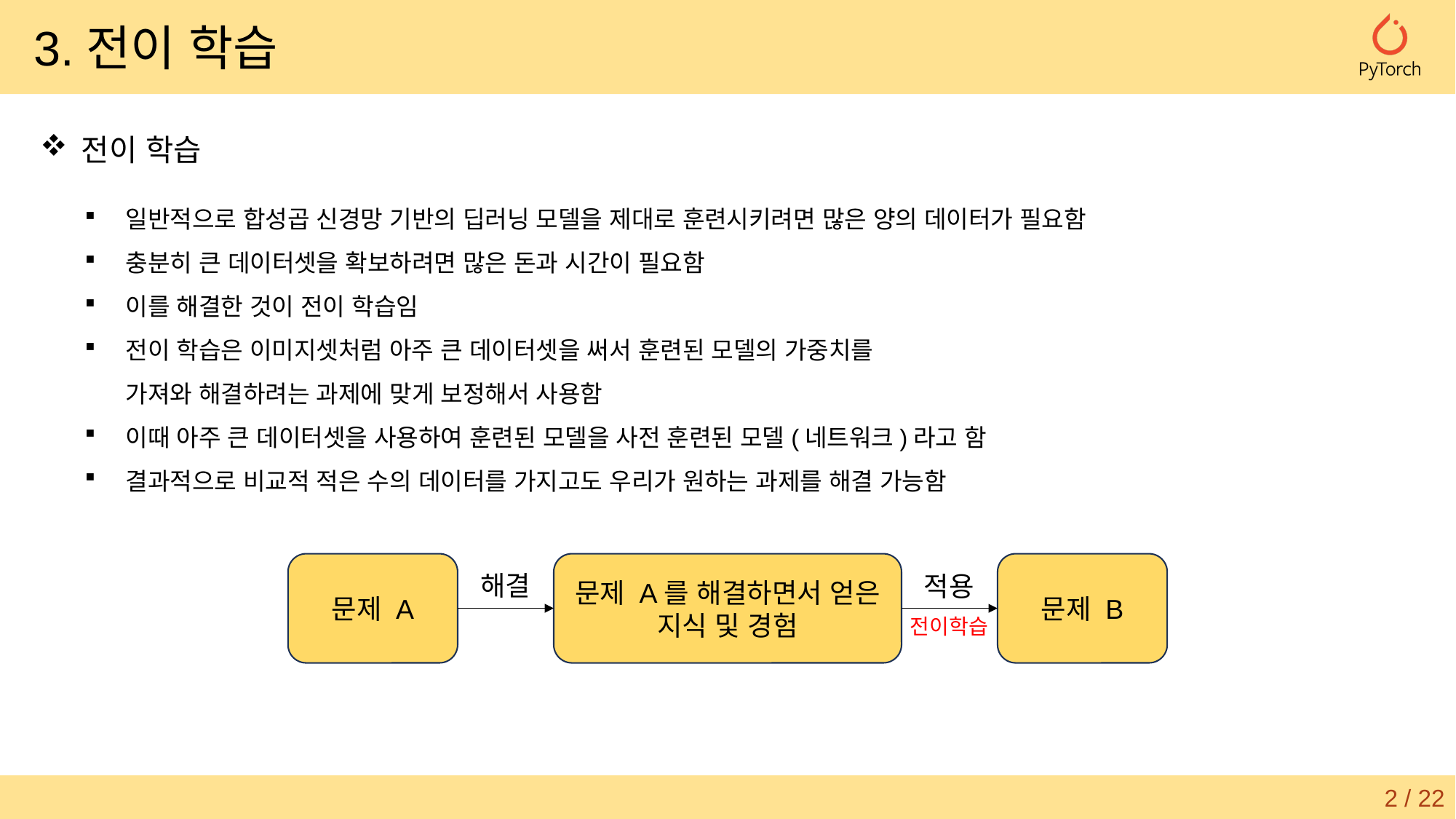

3.전이 학습
전이 학습
일반적으로 합성곱 신경망 기반의 딥러닝 모델을 제대로 훈련시키려면 많은 양의 데이터가 필요함
충분히 큰 데이터셋을 확보하려면 많은 돈과 시간이 필요함
이를 해결한 것이 전이 학습임
전이 학습은 이미지셋처럼 아주 큰 데이터셋을 써서 훈련된 모델의 가중치를
가져와 해결하려는 과제에 맞게 보정해서 사용함
이때 아주 큰 데이터셋을 사용하여 훈련된 모델을 사전 훈련된 모델(네트워크)라고 함
결과적으로 비교적 적은 수의 데이터를 가지고도 우리가 원하는 과제를 해결 가능함
문제 A
문제 A를 해결하면서 얻은
지식 및 경험
문제 B
해결
적용
전이학습
2 / 22